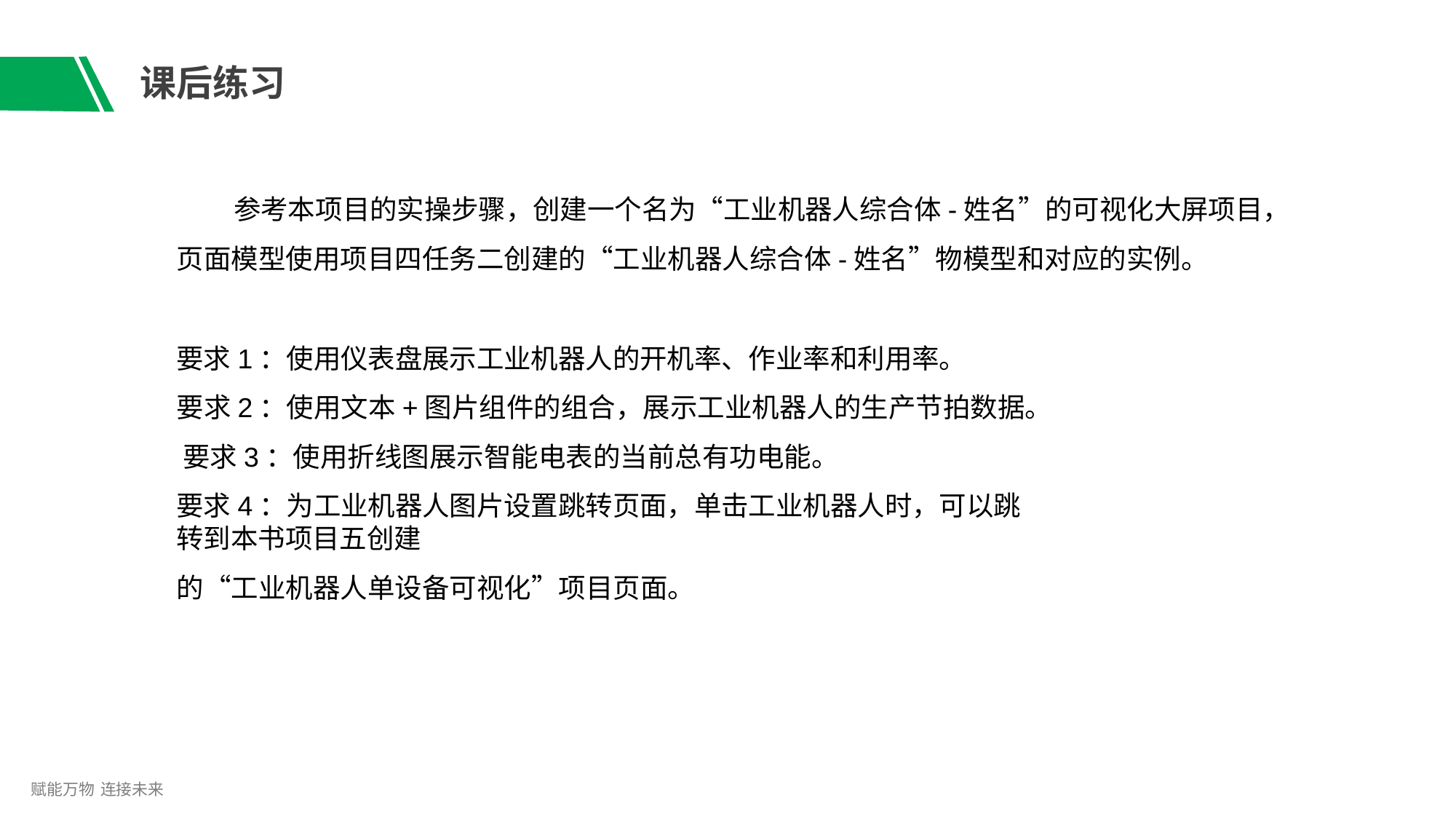

# 课后练习
参考本项目的实操步骤，创建一个名为“工业机器人综合体-姓名”的可视化大屏项目，
页面模型使用项目四任务二创建的“工业机器人综合体-姓名”物模型和对应的实例。

要求1：使用仪表盘展示工业机器人的开机率、作业率和利用率。
要求2：使用文本+图片组件的组合，展示工业机器人的生产节拍数据。 要求3：使用折线图展示智能电表的当前总有功电能。
要求4：为工业机器人图片设置跳转页面，单击工业机器人时，可以跳转到本书项目五创建
的“工业机器人单设备可视化”项目页面。
赋能万物 连接未来